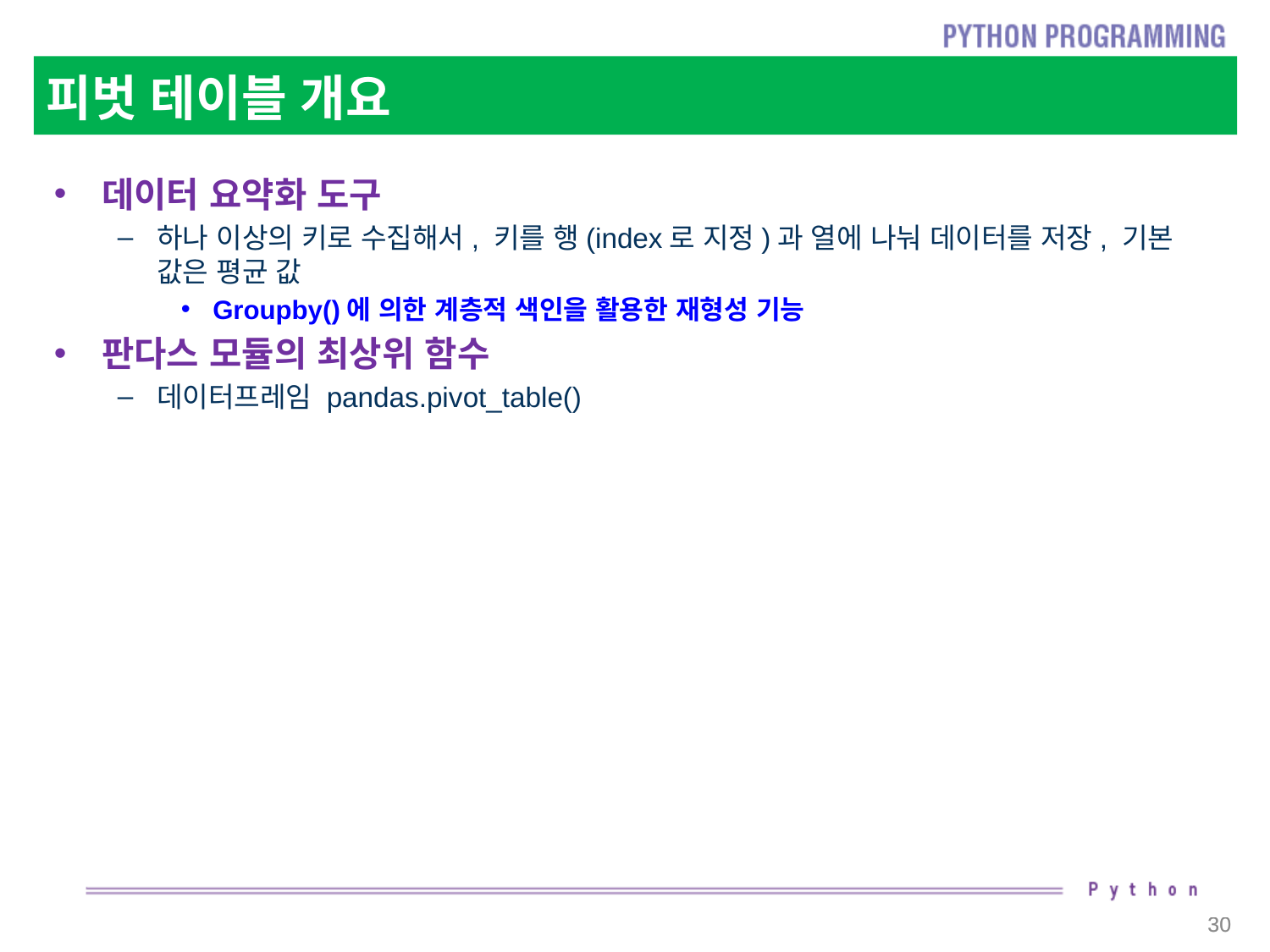

# 피벗 테이블 개요
데이터 요약화 도구
하나 이상의 키로 수집해서, 키를 행(index로 지정)과 열에 나눠 데이터를 저장, 기본 값은 평균 값
Groupby()에 의한 계층적 색인을 활용한 재형성 기능
판다스 모듈의 최상위 함수
데이터프레임 pandas.pivot_table()
30